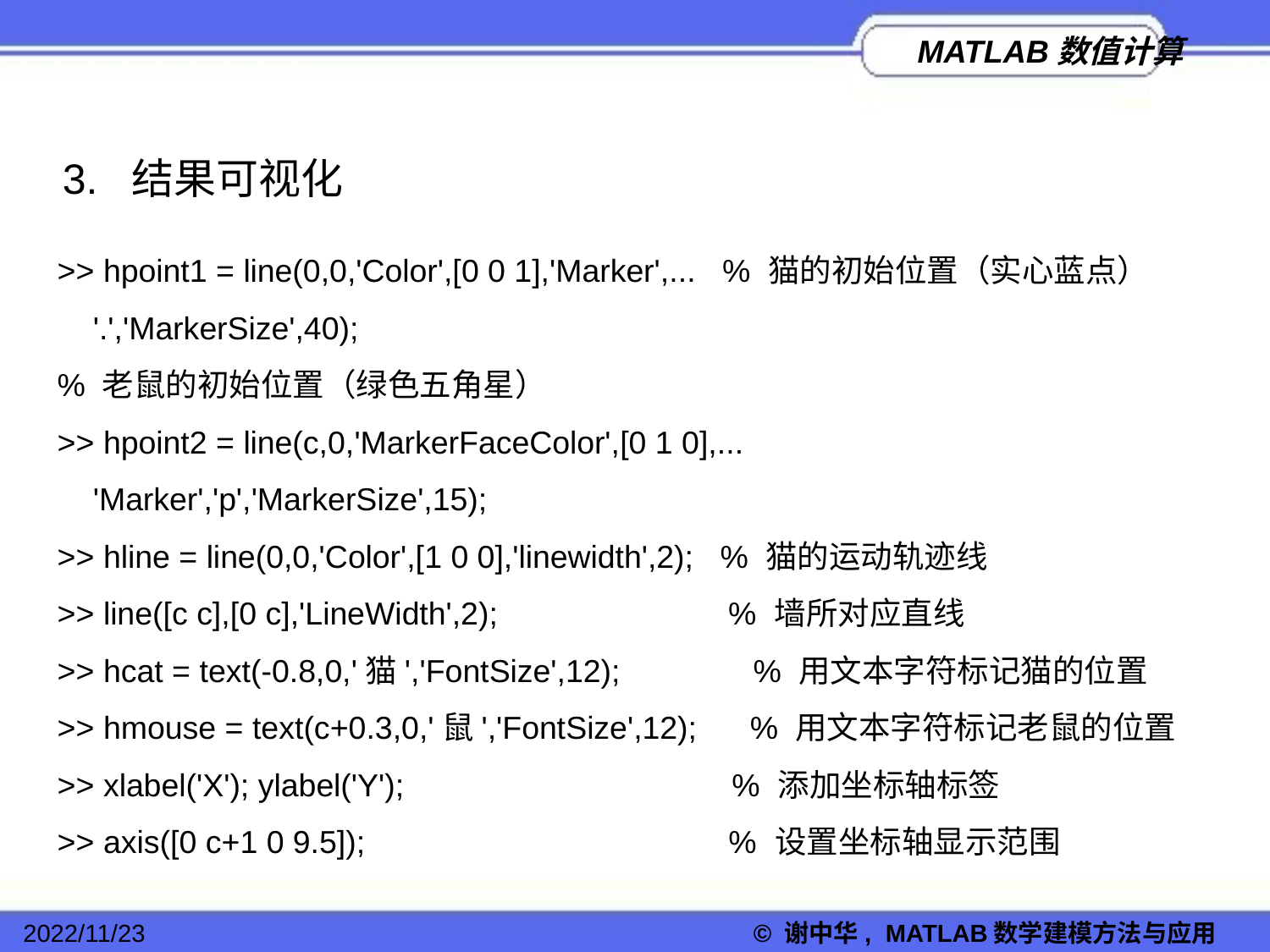

3.  结果可视化
>> hpoint1 = line(0,0,'Color',[0 0 1],'Marker',...   % 猫的初始位置（实心蓝点）
    '.','MarkerSize',40);
% 老鼠的初始位置（绿色五角星）
>> hpoint2 = line(c,0,'MarkerFaceColor',[0 1 0],...
    'Marker','p','MarkerSize',15);
>> hline = line(0,0,'Color',[1 0 0],'linewidth',2);   % 猫的运动轨迹线
>> line([c c],[0 c],'LineWidth',2);                          % 墙所对应直线
>> hcat = text(-0.8,0,'猫','FontSize',12);               % 用文本字符标记猫的位置
>> hmouse = text(c+0.3,0,'鼠','FontSize',12);      % 用文本字符标记老鼠的位置
>> xlabel('X'); ylabel('Y');                                     % 添加坐标轴标签
>> axis([0 c+1 0 9.5]);                                         % 设置坐标轴显示范围
2022/11/23
© 谢中华,  MATLAB数学建模方法与应用